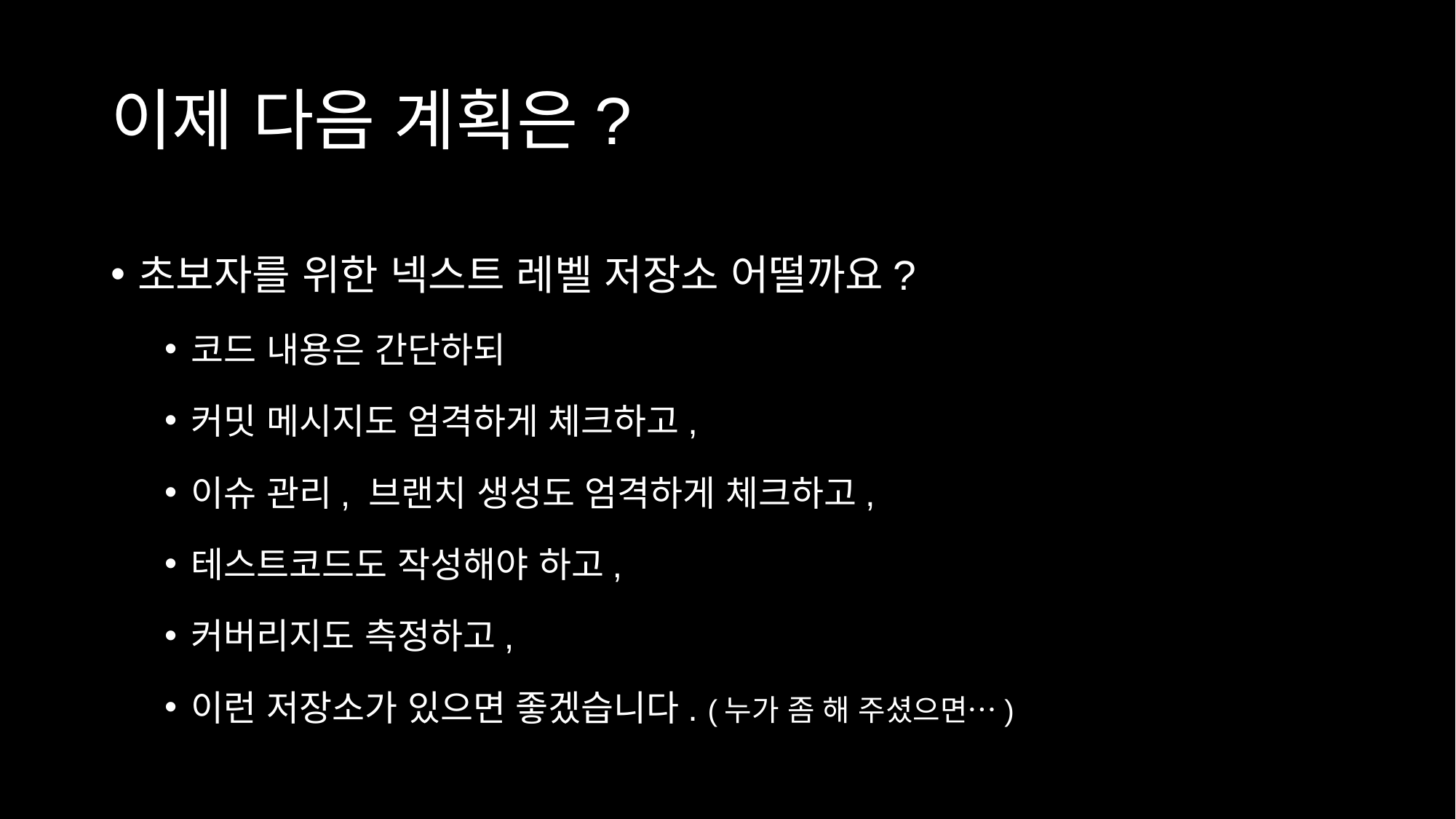

# 이제 다음 계획은?
초보자를 위한 넥스트 레벨 저장소 어떨까요?
코드 내용은 간단하되
커밋 메시지도 엄격하게 체크하고,
이슈 관리, 브랜치 생성도 엄격하게 체크하고,
테스트코드도 작성해야 하고,
커버리지도 측정하고,
이런 저장소가 있으면 좋겠습니다. (누가 좀 해 주셨으면…)

#hacktoberfest #hacktoberfestseoul